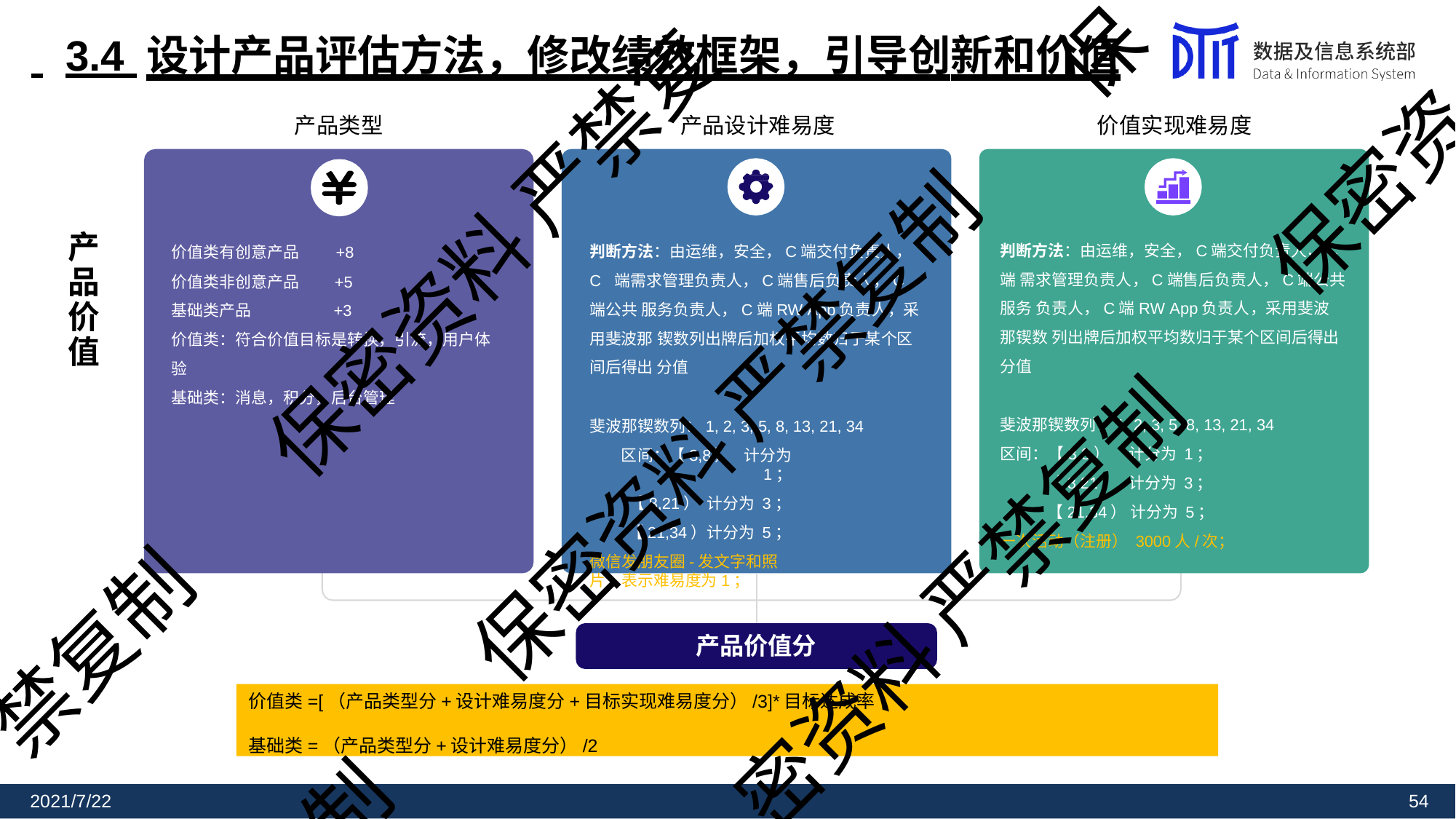

保
# 3.4 设计产品评估方法，修改绩效框架，引导创新和价值
产品类型	产品设计难易度	价值实现难易度

保密资

保密资料 严禁复
产 品 价 值
判断方法：由运维，安全，C端交付负责人，C端 需求管理负责人，C端售后负责人，C端公共服务 负责人，C端RW App负责人，采用斐波那锲数 列出牌后加权平均数归于某个区间后得出分值
判断方法：由运维，安全，C端交付负责人，C  端需求管理负责人，C端售后负责人，C端公共 服务负责人，C端RW App负责人，采用斐波那 锲数列出牌后加权平均数归于某个区间后得出 分值
价值类有创意产品	+8
价值类非创意产品	+5
基础类产品	+3
价值类：符合价值目标是转换，引流，用户体 验

保密资料 严禁复制
基础类：消息，积分，后台管理
斐波那锲数列：1, 2, 3, 5, 8, 13, 21, 34
区间：【3,8）	计分为 1；
【8,21）  计分为 3；
【21,34） 计分为 5；
一次活动（注册） 3000人/次；
斐波那锲数列：1, 2, 3, 5, 8, 13, 21, 34
区间：【3,8）	计分为 1；
【8,21） 计分为 3；
【21,34）计分为 5；
微信发朋友圈-发文字和照片：表示难易度为1；
密资料 严禁复制

禁复制

产品价值分
价值类=[（产品类型分+设计难易度分+目标实现难易度分）/3]*目标达成率

基础类=（产品类型分+设计难易度分）/2
制
54
2021/7/22